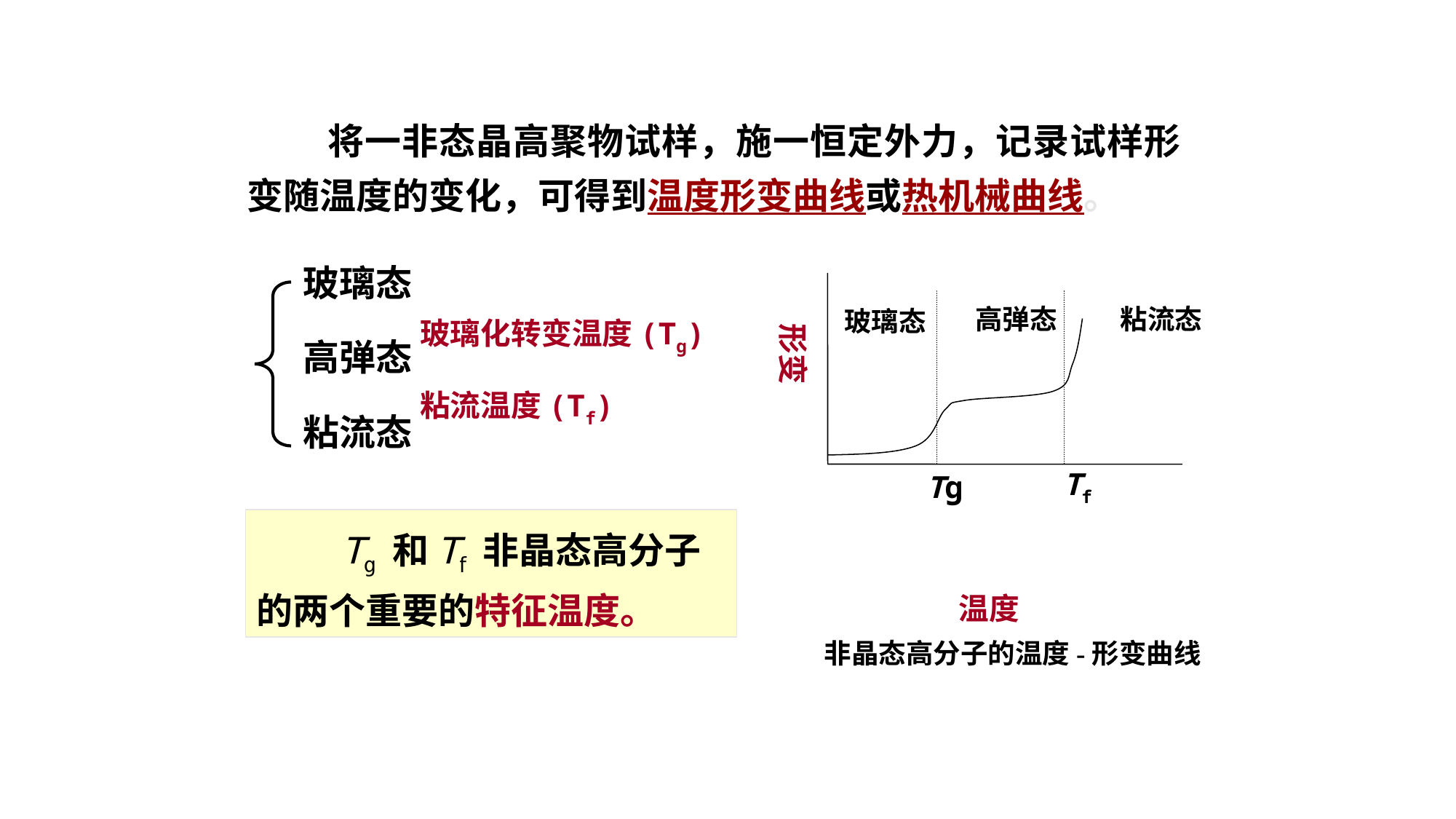

将一非态晶高聚物试样，施一恒定外力，记录试样形变随温度的变化，可得到温度形变曲线或热机械曲线。
玻璃态
高弹态
粘流态

 形变

 高弹态
 粘流态
 玻璃态
玻璃化转变温度(Tg)
粘流温度(Tf)

Tg
Tf

        Tg 和Tf 非晶态高分子的两个重要的特征温度。
 温度
非晶态高分子的温度-形变曲线